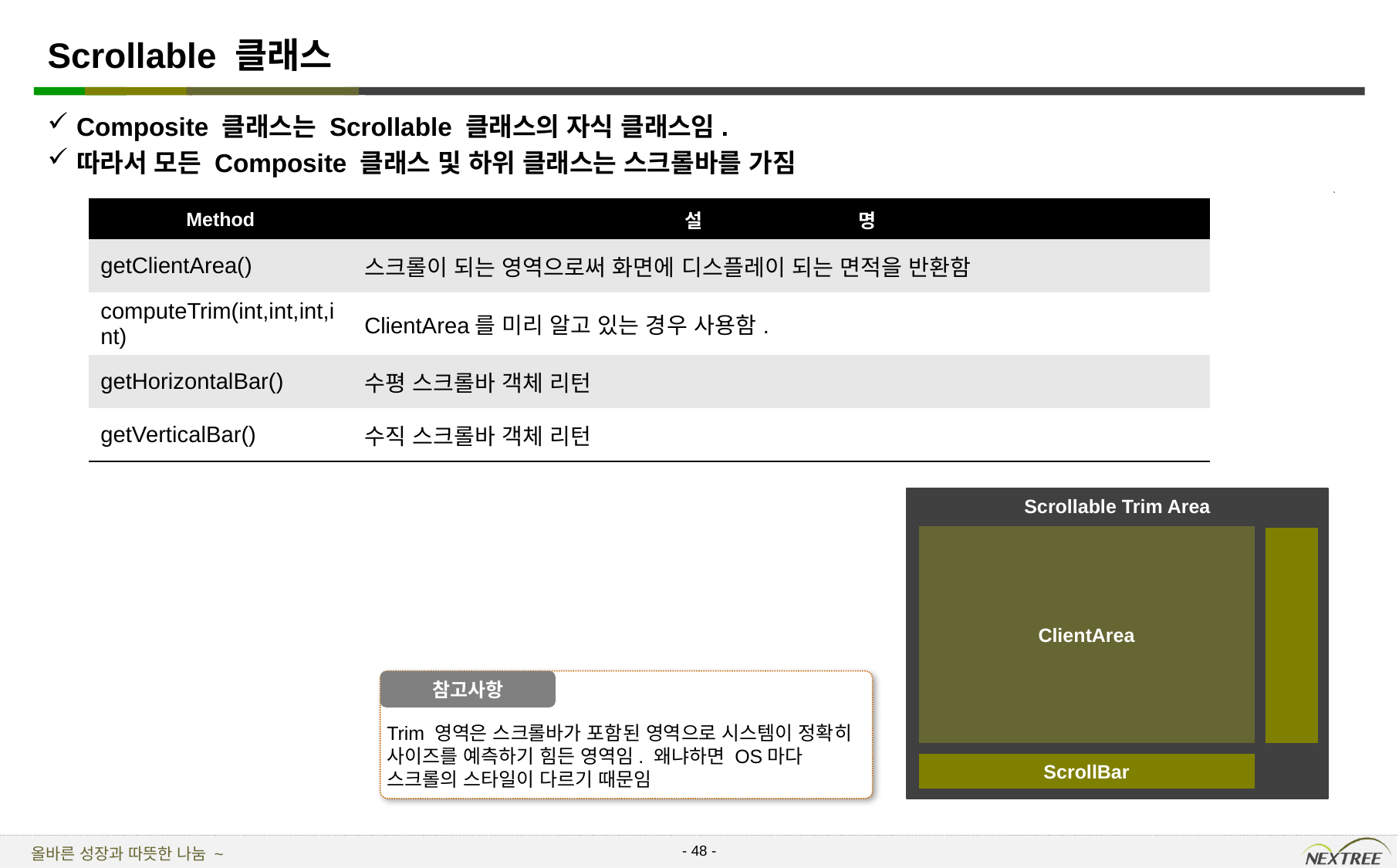

# Scrollable 클래스
Composite 클래스는 Scrollable 클래스의 자식 클래스임.
따라서 모든 Composite 클래스 및 하위 클래스는 스크롤바를 가짐
| Method | 설 명 |
| --- | --- |
| getClientArea() | 스크롤이 되는 영역으로써 화면에 디스플레이 되는 면적을 반환함 |
| computeTrim(int,int,int,int) | ClientArea를 미리 알고 있는 경우 사용함. |
| getHorizontalBar() | 수평 스크롤바 객체 리턴 |
| getVerticalBar() | 수직 스크롤바 객체 리턴 |
Scrollable Trim Area
ClientArea

Trim 영역은 스크롤바가 포함된 영역으로 시스템이 정확히 사이즈를 예측하기 힘든 영역임. 왜냐하면 OS마다 스크롤의 스타일이 다르기 때문임
참고사항
ScrollBar